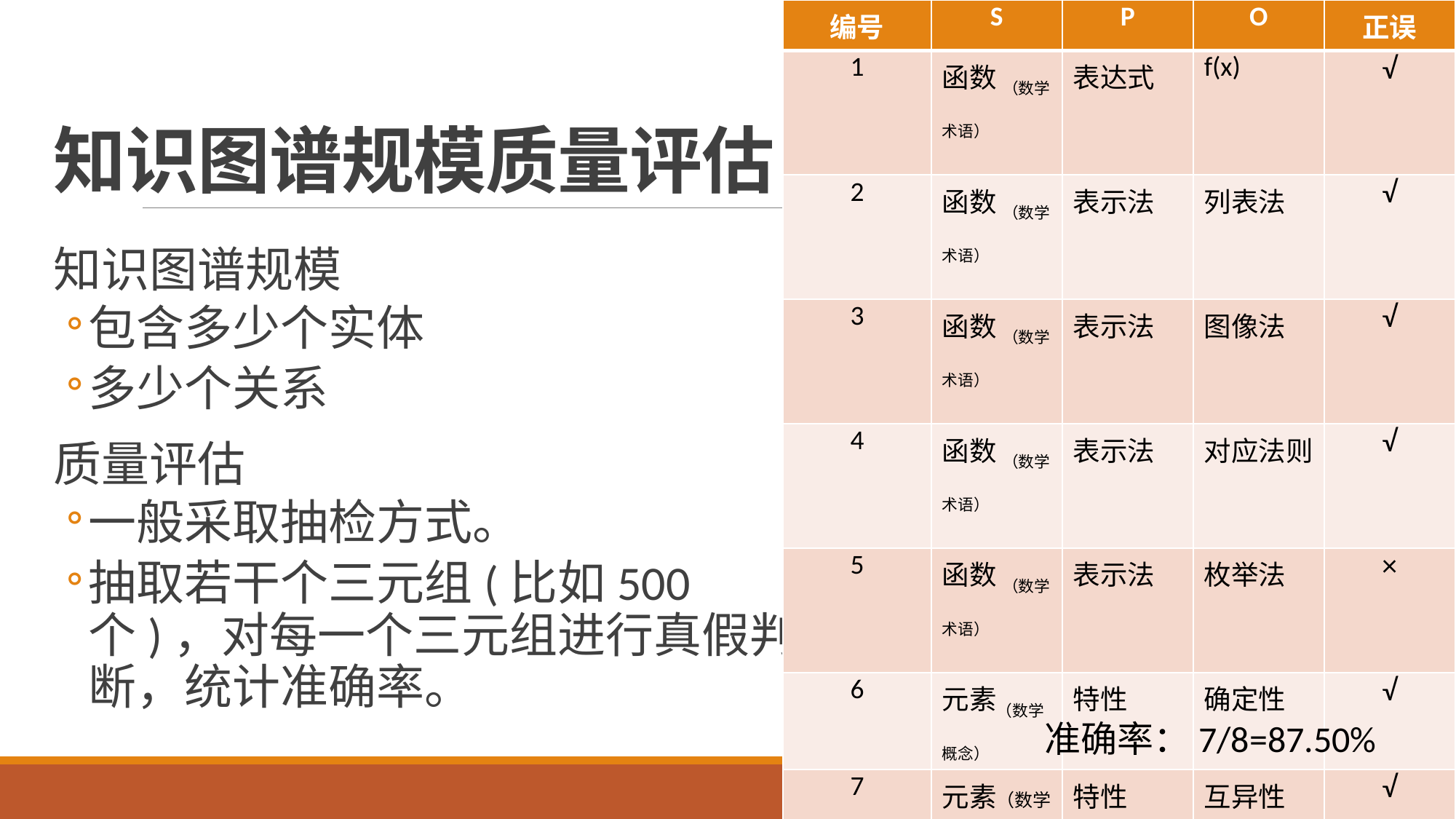

| 编号 | S | P | O | 正误 |
| --- | --- | --- | --- | --- |
| 1 | 函数 （数学术语） | 表达式 | f(x) | √ |
| 2 | 函数 （数学术语） | 表示法 | 列表法 | √ |
| 3 | 函数 （数学术语） | 表示法 | 图像法 | √ |
| 4 | 函数 （数学术语） | 表示法 | 对应法则 | √ |
| 5 | 函数 （数学术语） | 表示法 | 枚举法 | × |
| 6 | 元素（数学概念） | 特性 | 确定性 | √ |
| 7 | 元素（数学概念） | 特性 | 互异性 | √ |
| 8 | 元素（数学概念） | 特性 | 无序性 | √ |
# 知识图谱规模质量评估
知识图谱规模
包含多少个实体
多少个关系
质量评估
一般采取抽检方式。
抽取若干个三元组(比如500个)，对每一个三元组进行真假判断，统计准确率。

准确率：7/8=87.50%